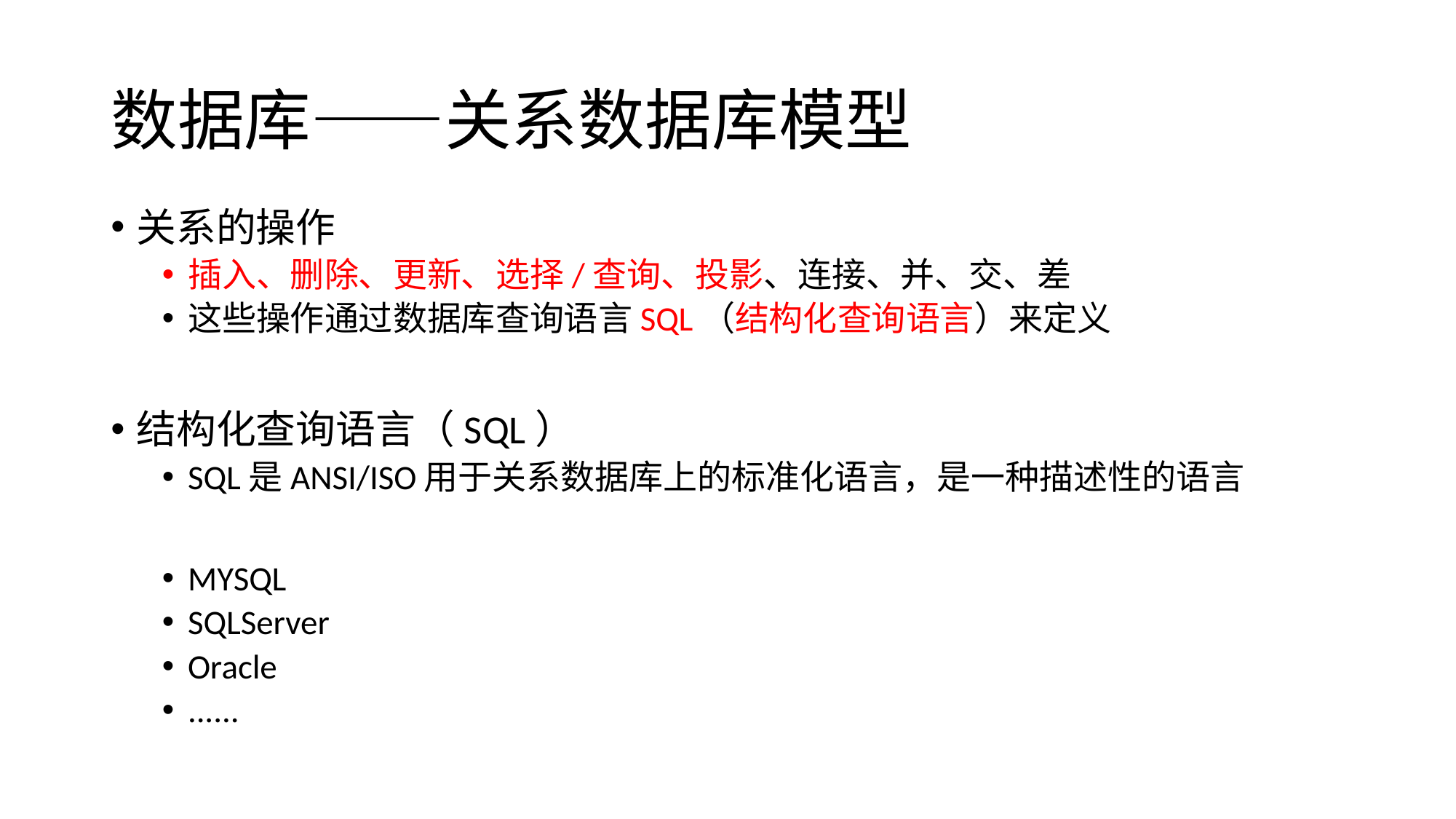

# 数据库——关系数据库模型
关系的操作
插入、删除、更新、选择/查询、投影、连接、并、交、差
这些操作通过数据库查询语言SQL（结构化查询语言）来定义

结构化查询语言（SQL）
SQL是ANSI/ISO用于关系数据库上的标准化语言，是一种描述性的语言

MYSQL
SQLServer
Oracle
......